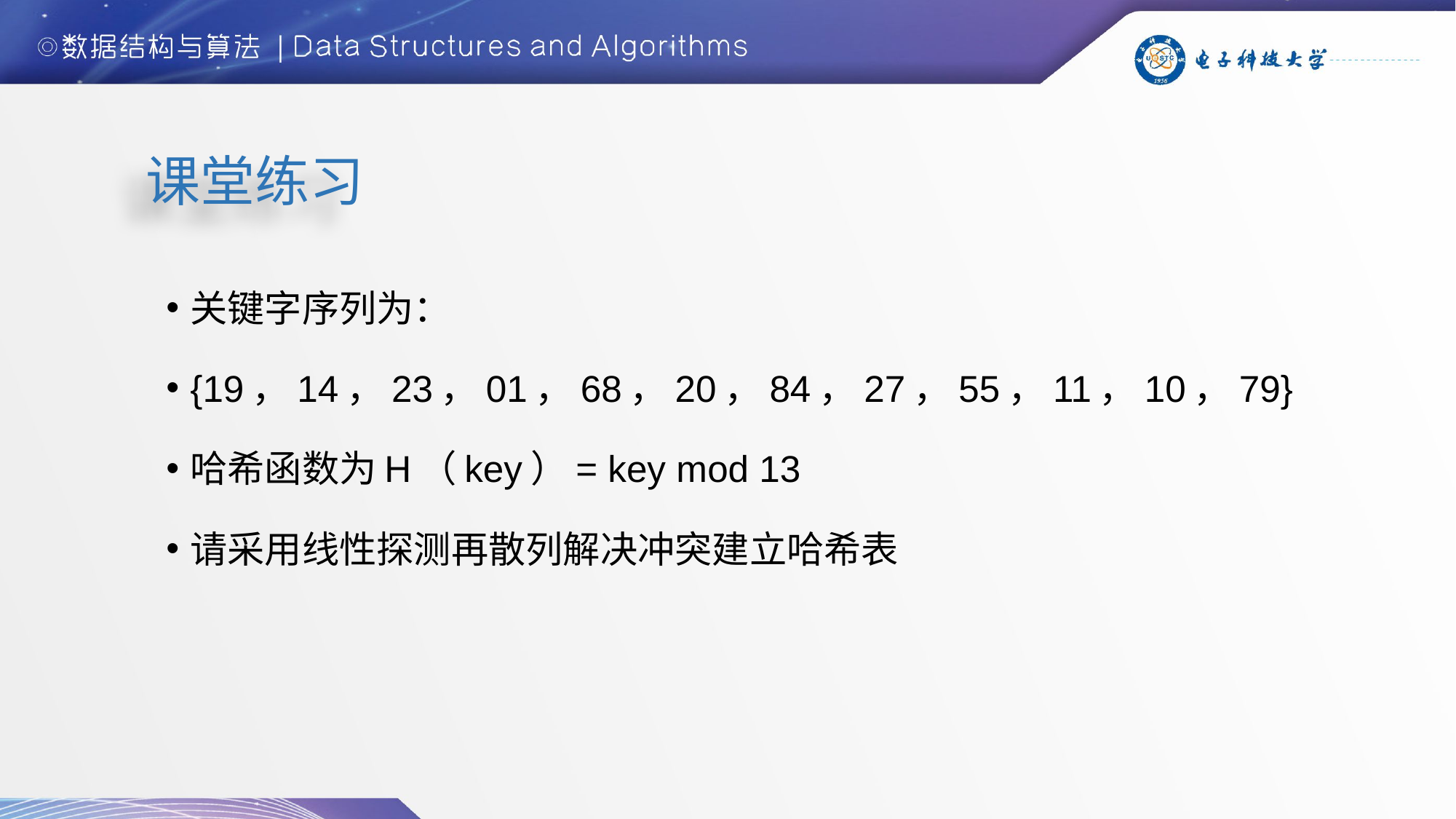

# 课堂练习
关键字序列为：
{19，14，23，01，68，20，84，27，55，11，10，79}
哈希函数为H（key）= key mod 13
请采用线性探测再散列解决冲突建立哈希表